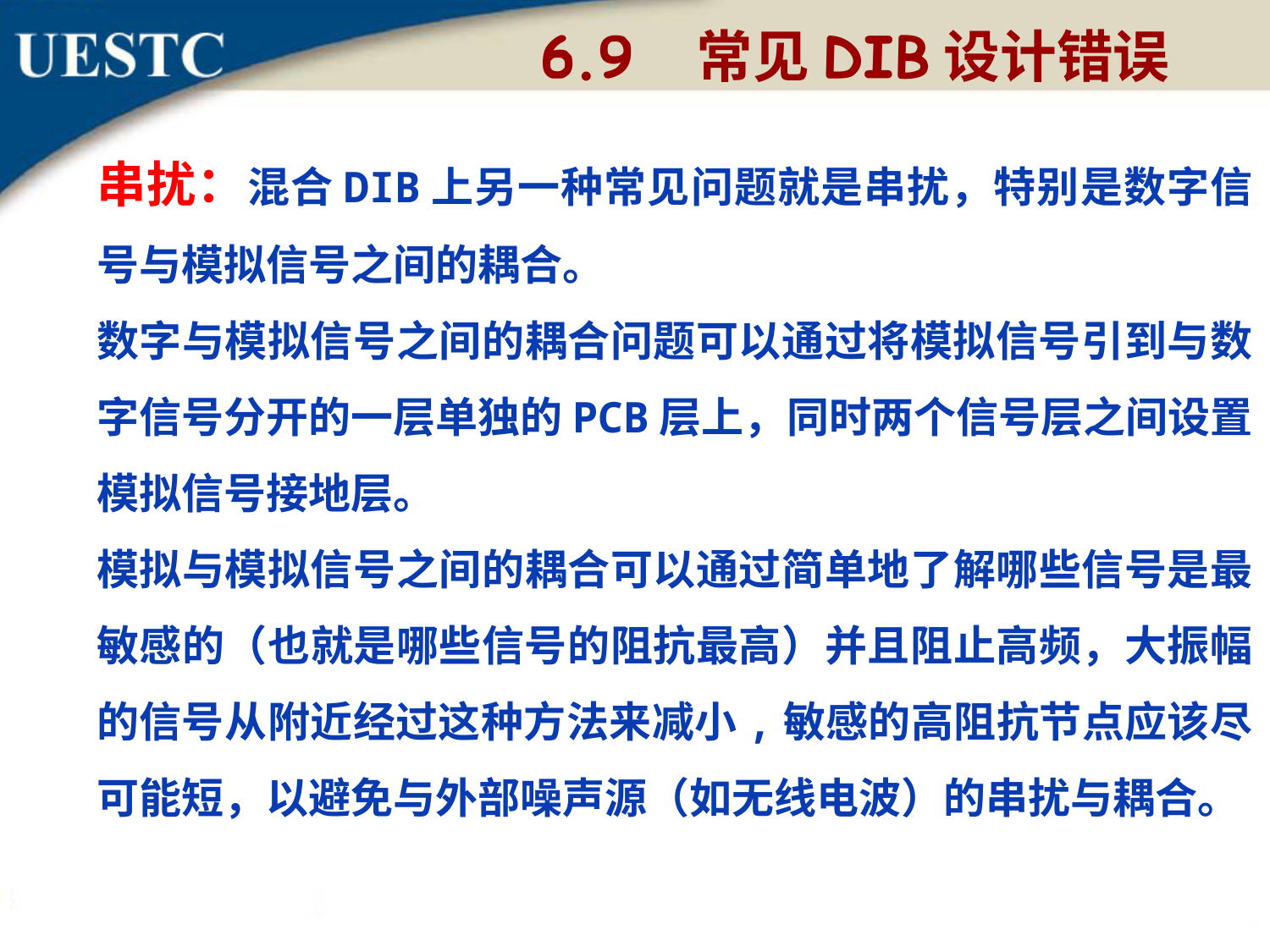

6.9  常见DIB设计错误
串扰：混合DIB上另一种常见问题就是串扰，特别是数字信号与模拟信号之间的耦合。
数字与模拟信号之间的耦合问题可以通过将模拟信号引到与数字信号分开的一层单独的PCB层上，同时两个信号层之间设置模拟信号接地层。
模拟与模拟信号之间的耦合可以通过简单地了解哪些信号是最敏感的（也就是哪些信号的阻抗最高）并且阻止高频，大振幅的信号从附近经过这种方法来减小,敏感的高阻抗节点应该尽可能短，以避免与外部噪声源（如无线电波）的串扰与耦合。